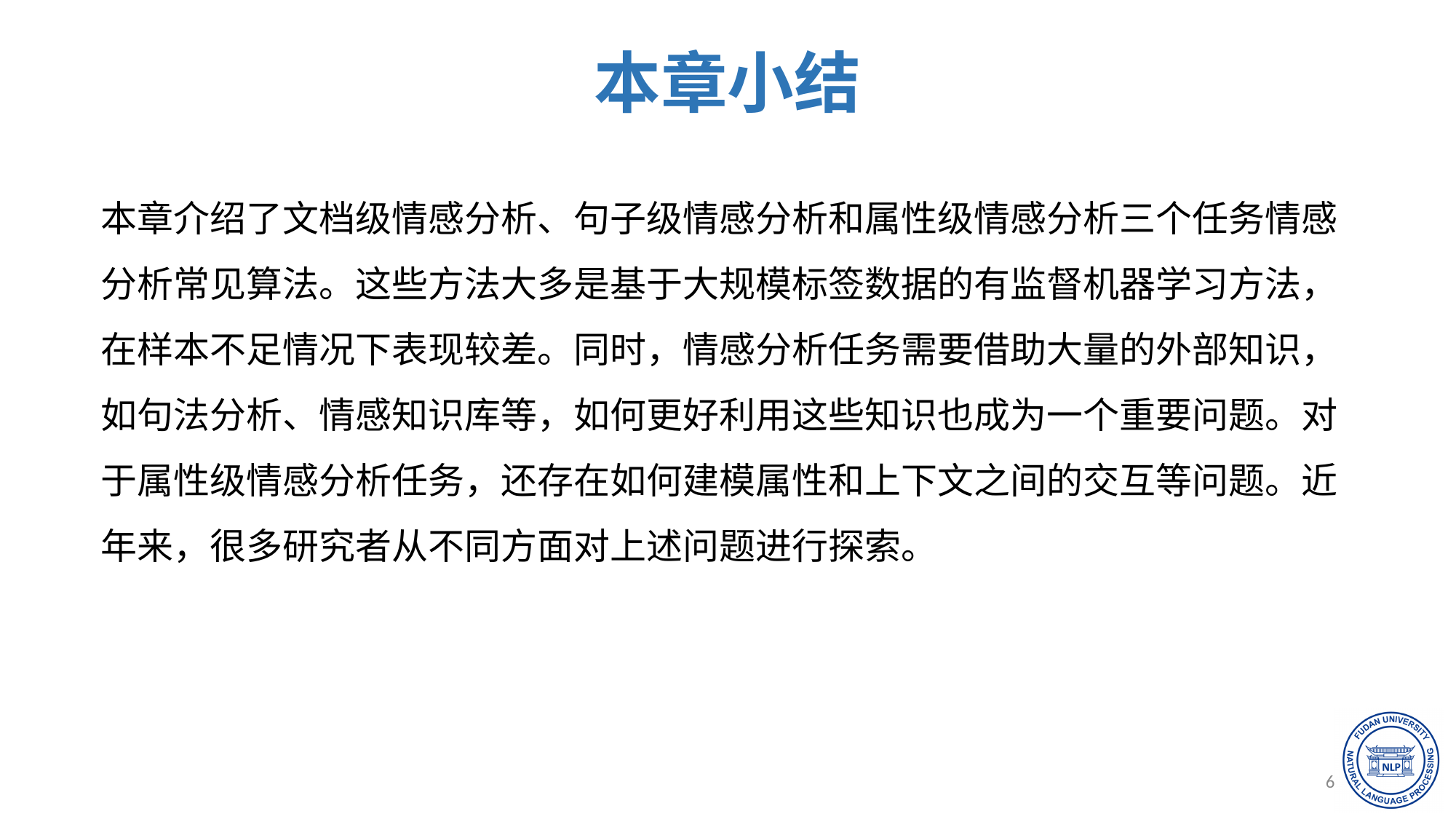

本章小结
哎呀小小草
专业设计
本章介绍了文档级情感分析、句子级情感分析和属性级情感分析三个任务情感分析常见算法。这些方法大多是基于大规模标签数据的有监督机器学习方法，在样本不足情况下表现较差。同时，情感分析任务需要借助大量的外部知识，如句法分析、情感知识库等，如何更好利用这些知识也成为一个重要问题。对于属性级情感分析任务，还存在如何建模属性和上下文之间的交互等问题。近年来，很多研究者从不同方面对上述问题进行探索。
2015
哎呀小小草演示设计
60